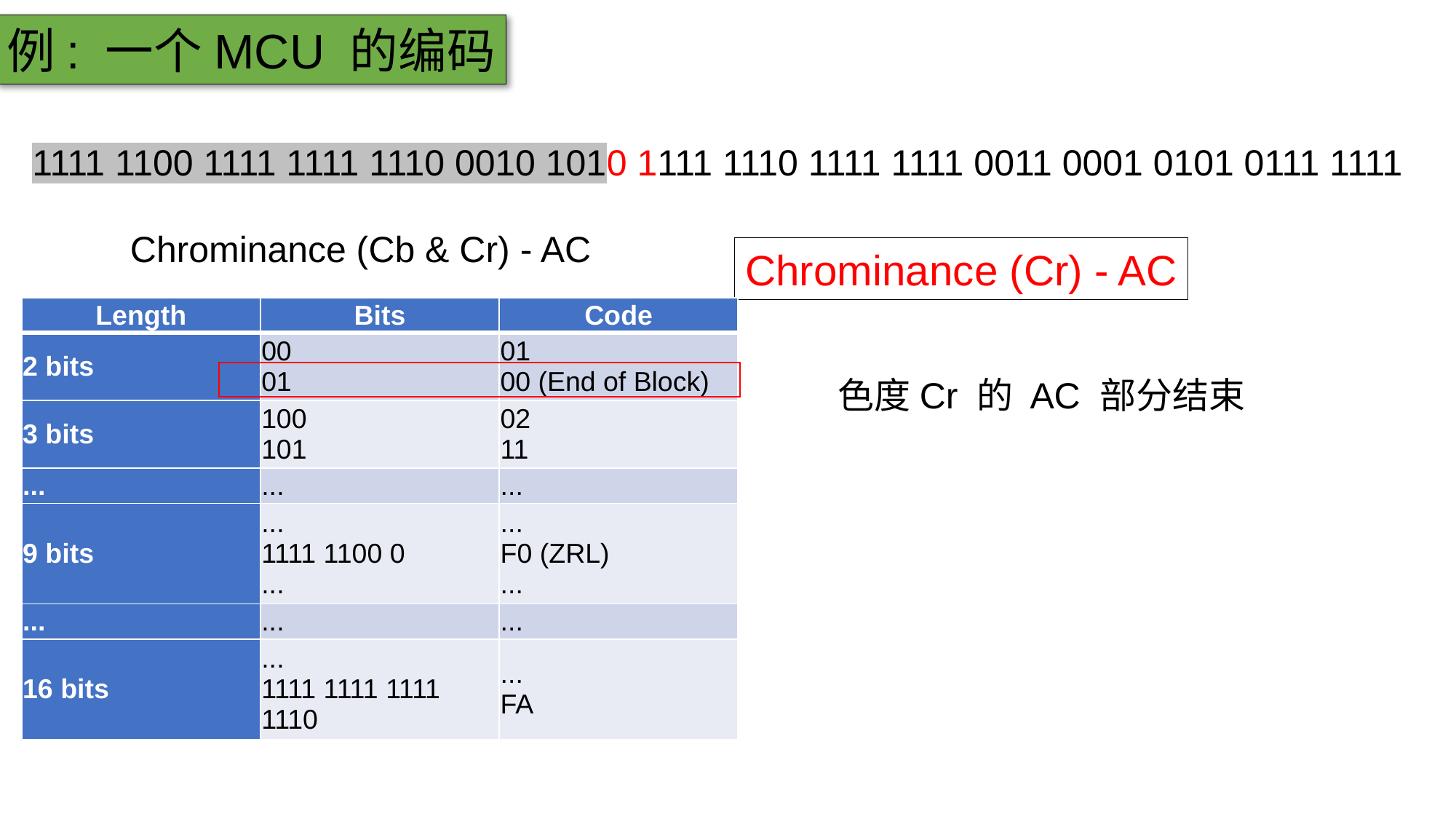

例: 一个MCU 的编码
1111 1100 1111 1111 1110 0010 1010 1111 1110 1111 1111 0011 0001 0101 0111 1111
Chrominance (Cb & Cr) - AC
Chrominance (Cr) - AC
| Length | Bits | Code |
| --- | --- | --- |
| 2 bits | 00 01 | 01 00 (End of Block) |
| 3 bits | 100 101 | 02 11 |
| ... | ... | ... |
| 9 bits | ... 1111 1100 0 ... | ... F0 (ZRL) ... |
| ... | ... | ... |
| 16 bits | ... 1111 1111 1111 1110 | ... FA |

色度Cr 的 AC 部分结束